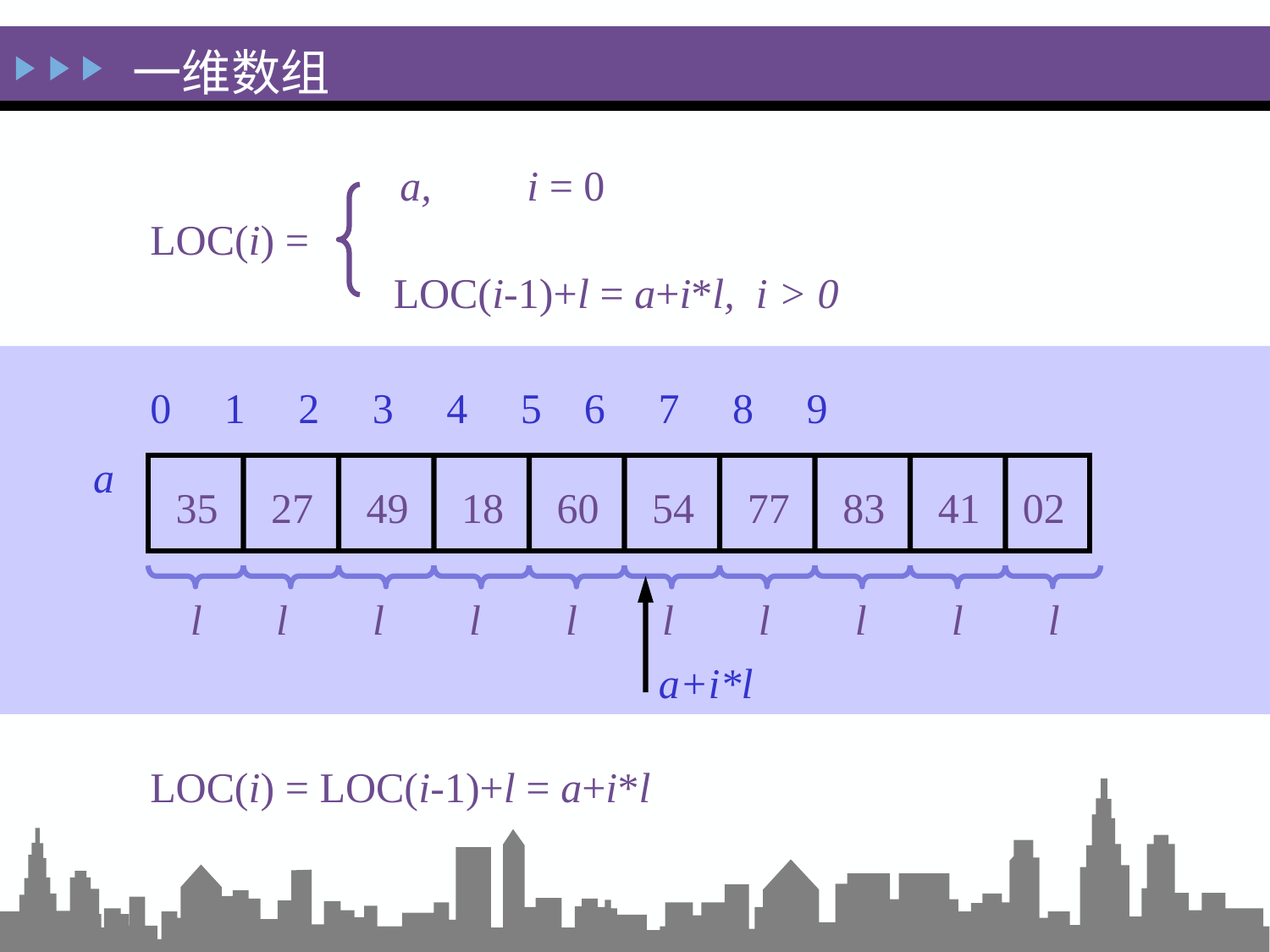

一维数组
a,         i = 0

LOC(i) =
LOC(i-1)+l = a+i*l,  i > 0

0     1     2     3     4     5    6     7     8     9
a

35     27     49     18     60     54     77     83     41    02

 l       l        l        l        l        l        l        l        l        l
a+i*l
LOC(i) = LOC(i-1)+l = a+i*l